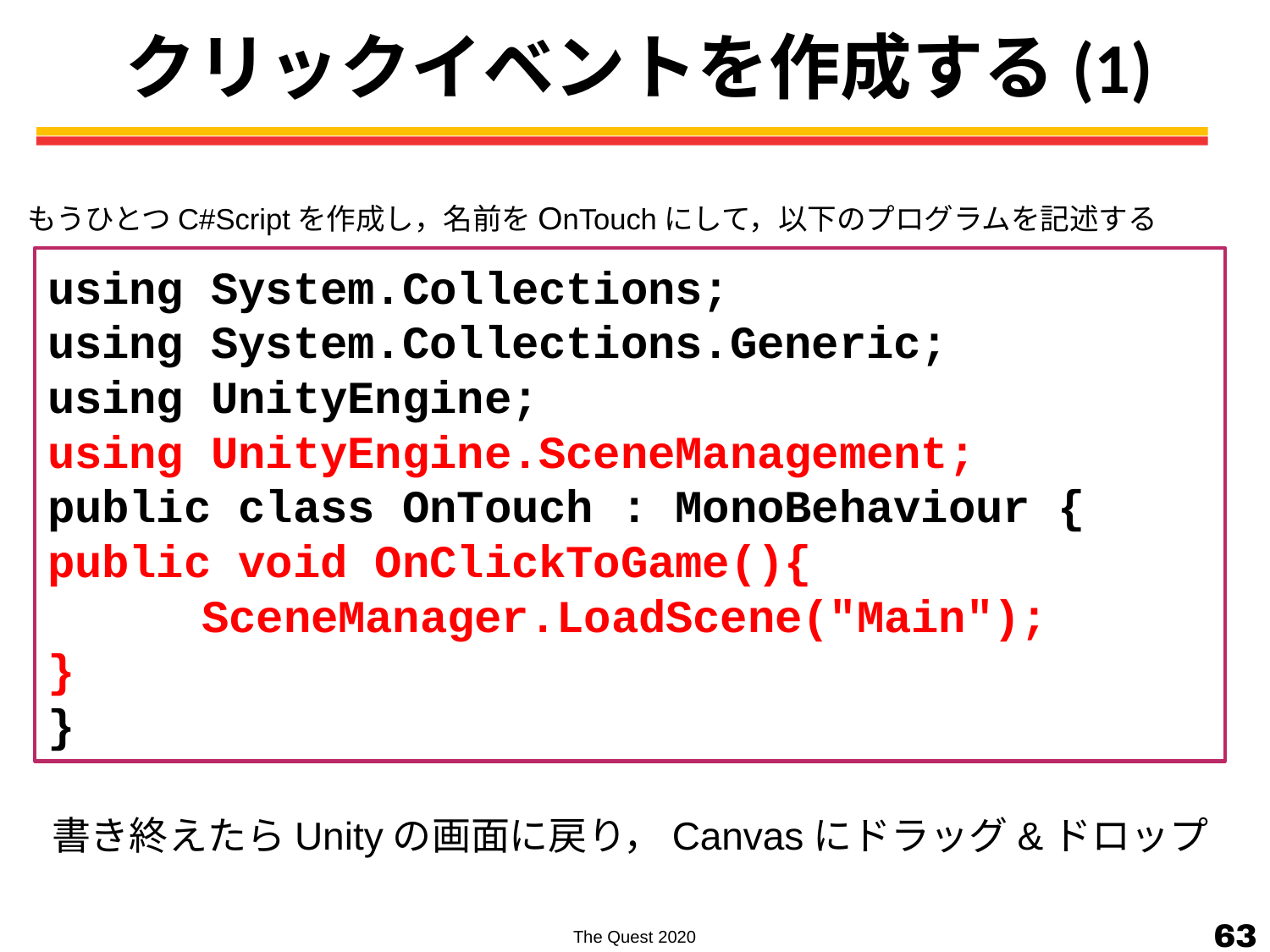

# クリックイベントを作成する(1)
もうひとつC#Scriptを作成し，名前をOnTouchにして，以下のプログラムを記述する
using System.Collections;
using System.Collections.Generic;
using UnityEngine;
using UnityEngine.SceneManagement;
public class OnTouch : MonoBehaviour {
public void OnClickToGame(){
	 SceneManager.LoadScene("Main");
}
}
書き終えたらUnityの画面に戻り，Canvasにドラッグ&ドロップ
63
The Quest 2020